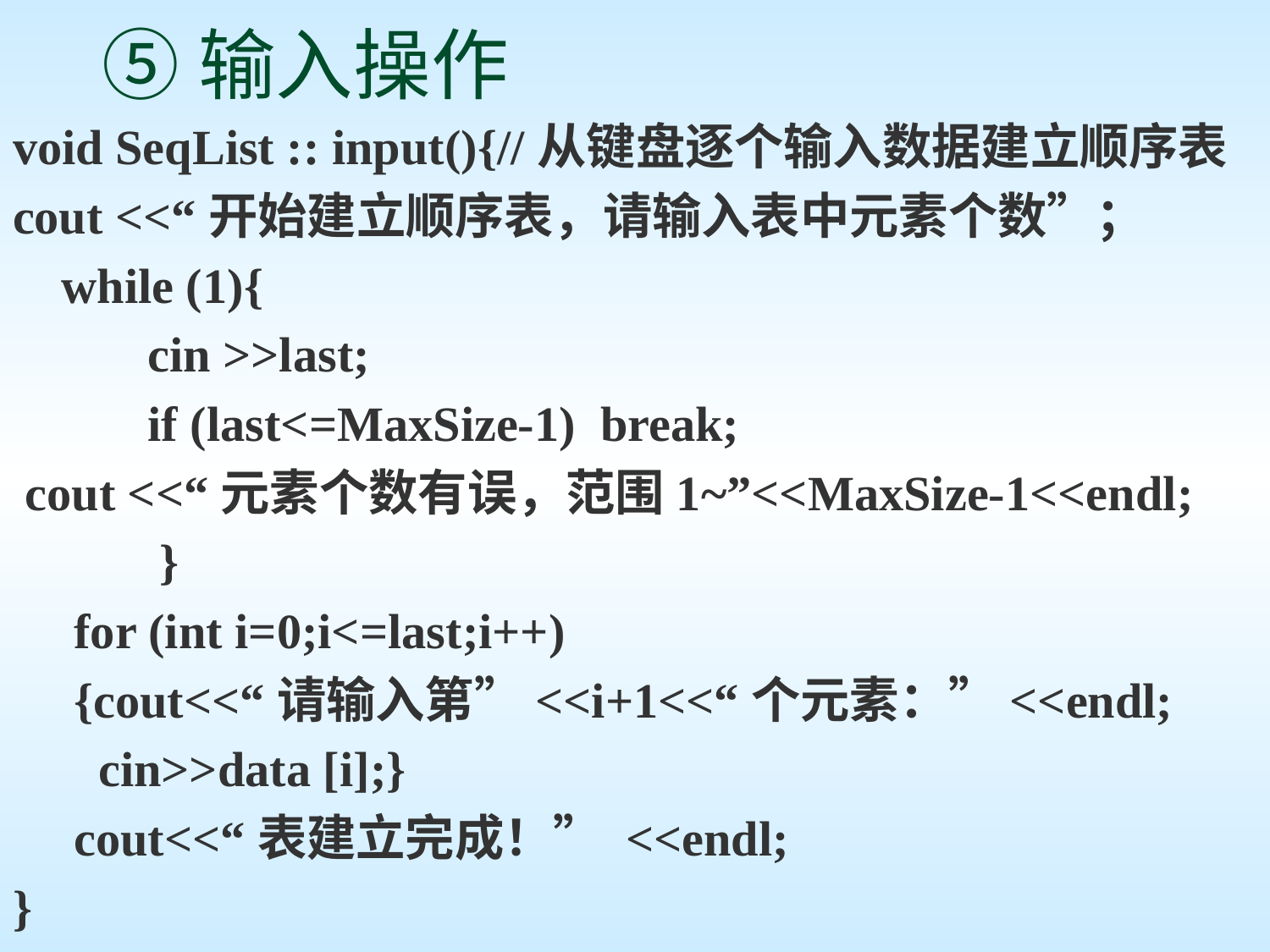

# ⑤输入操作
void SeqList :: input(){//从键盘逐个输入数据建立顺序表
cout <<“开始建立顺序表，请输入表中元素个数”；
    while (1){
           cin >>last;
           if (last<=MaxSize-1)  break;
 cout <<“元素个数有误，范围1~”<<MaxSize-1<<endl;
            }
     for (int i=0;i<=last;i++)
     {cout<<“请输入第”<<i+1<<“个元素：”<<endl;
       cin>>data [i];}
     cout<<“表建立完成！” <<endl;
}